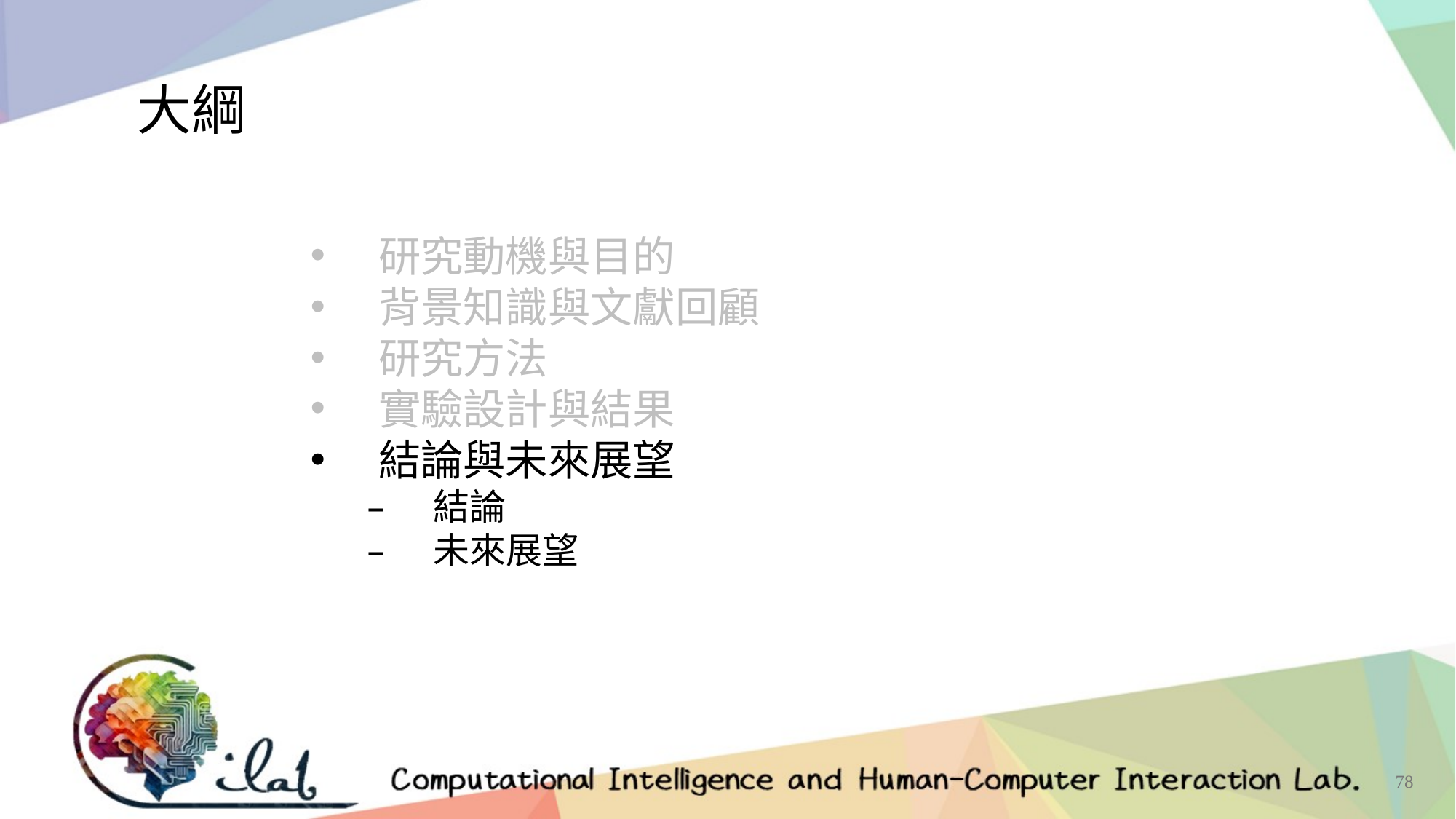

大綱
研究動機與目的
背景知識與文獻回顧
研究方法
實驗設計與結果
結論與未來展望
結論
未來展望
78